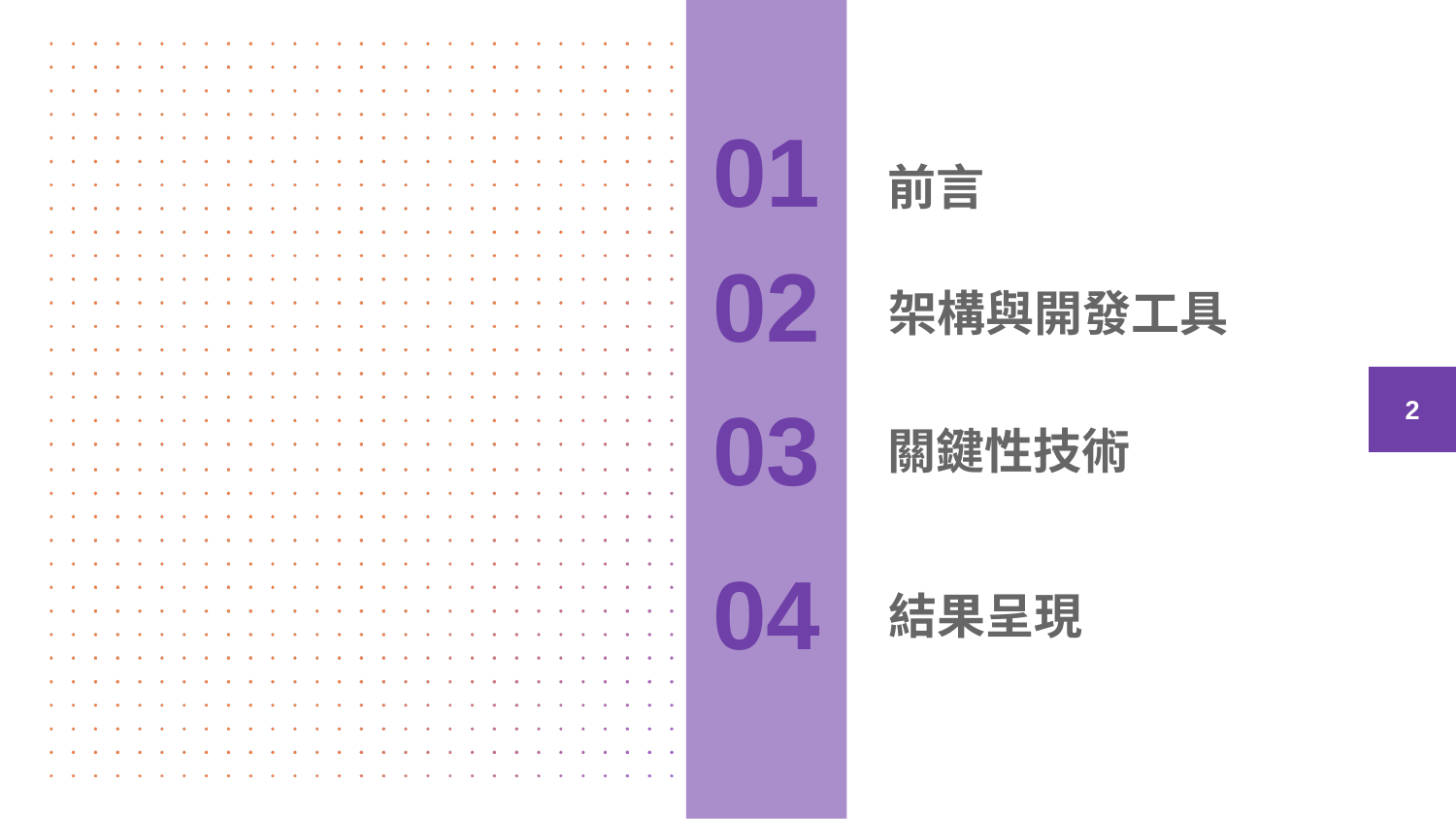

# 01
前言
02
架構與開發工具
2
03
關鍵性技術
04
結果呈現